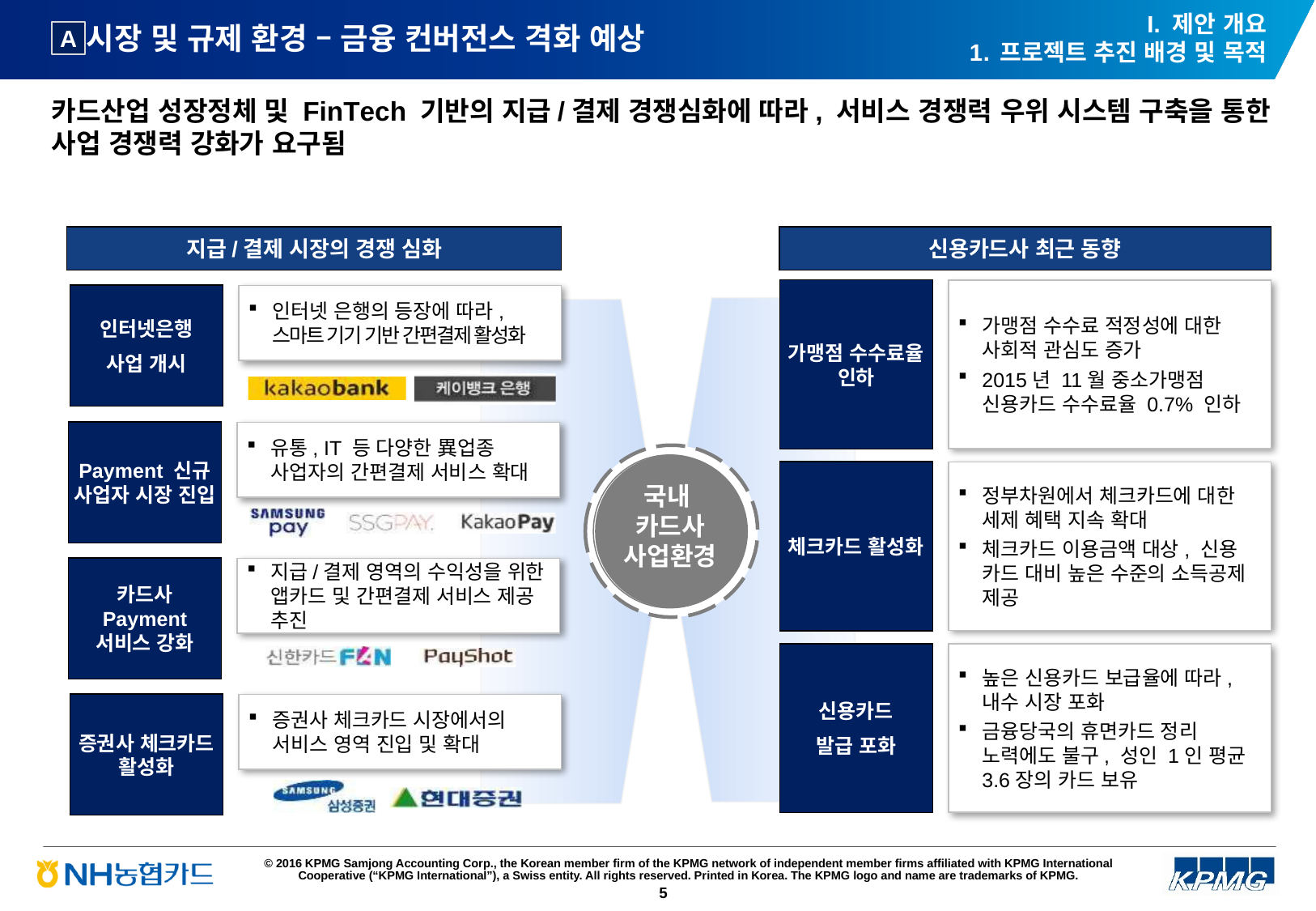

I. 제안 개요
프로젝트 추진 배경 및 목적
# 시장 및 규제 환경 – 금융 컨버전스 격화 예상
A
카드산업 성장정체 및 FinTech 기반의 지급/결제 경쟁심화에 따라, 서비스 경쟁력 우위 시스템 구축을 통한 사업 경쟁력 강화가 요구됨
지급/결제 시장의 경쟁 심화
신용카드사 최근 동향
가맹점 수수료율 인하
가맹점 수수료 적정성에 대한 사회적 관심도 증가
2015년 11월 중소가맹점 신용카드 수수료율 0.7% 인하
체크카드 활성화
정부차원에서 체크카드에 대한 세제 혜택 지속 확대
체크카드 이용금액 대상, 신용 카드 대비 높은 수준의 소득공제 제공
신용카드
발급 포화
높은 신용카드 보급율에 따라, 내수 시장 포화
금융당국의 휴면카드 정리 노력에도 불구, 성인 1인 평균 3.6장의 카드 보유
인터넷은행
사업 개시
인터넷 은행의 등장에 따라, 스마트 기기 기반 간편결제 활성화

Payment 신규 사업자 시장 진입
유통, IT 등 다양한 異업종 사업자의 간편결제 서비스 확대

카드사 Payment 서비스 강화
지급/결제 영역의 수익성을 위한 앱카드 및 간편결제 서비스 제공 추진

증권사 체크카드 활성화
증권사 체크카드 시장에서의 서비스 영역 진입 및 확대

국내
카드사 사업환경